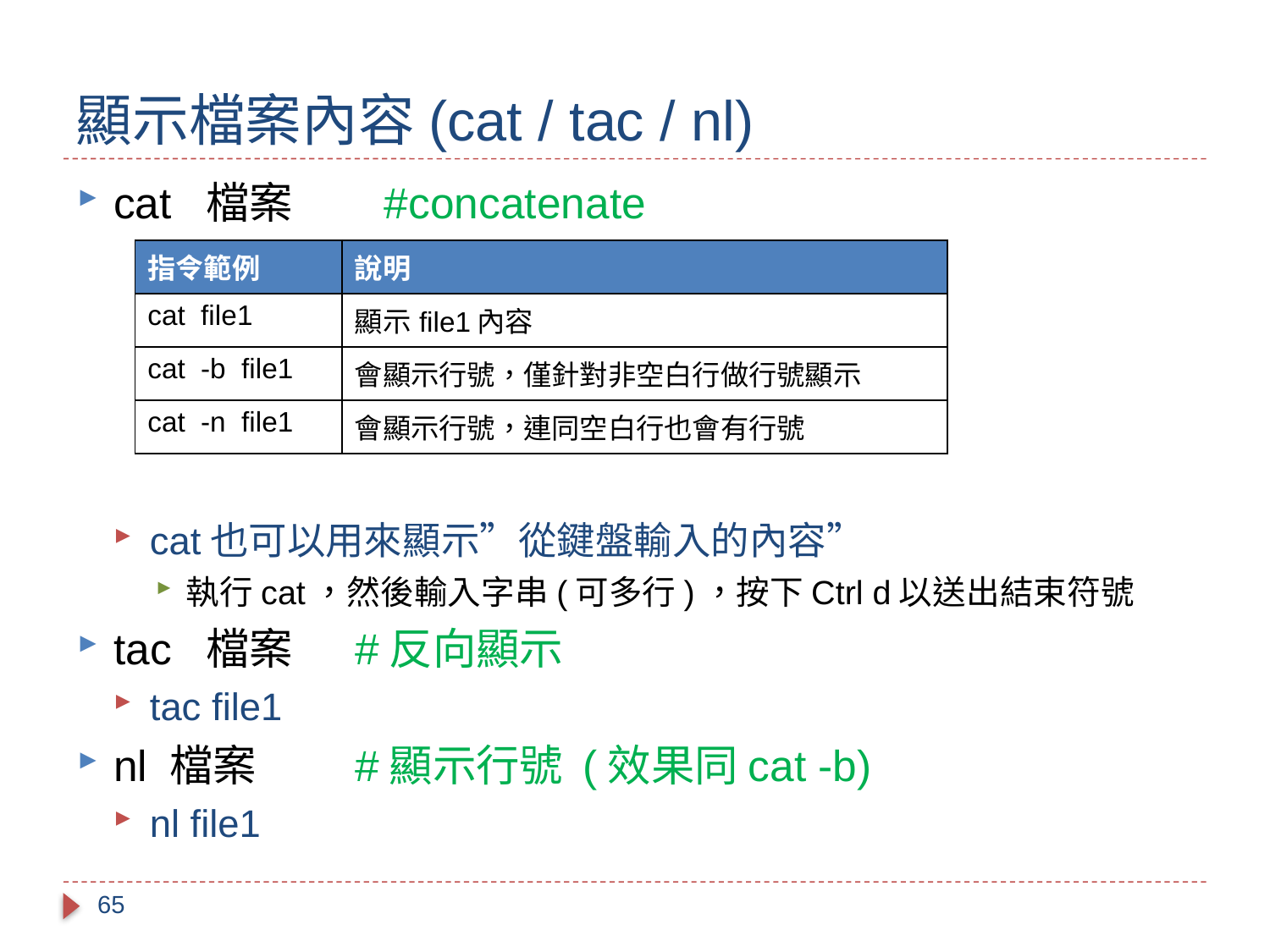

# 顯示檔案內容(cat / tac / nl)
cat  檔案	  #concatenate

cat也可以用來顯示”從鍵盤輸入的內容”
執行cat，然後輸入字串(可多行)，按下Ctrl d以送出結束符號
tac  檔案	#反向顯示
tac file1
nl 檔案	#顯示行號 (效果同cat -b)
nl file1
| 指令範例 | 說明 |
| --- | --- |
| cat file1 | 顯示file1內容 |
| cat -b file1 | 會顯示行號，僅針對非空白行做行號顯示 |
| cat -n file1 | 會顯示行號，連同空白行也會有行號 |
65